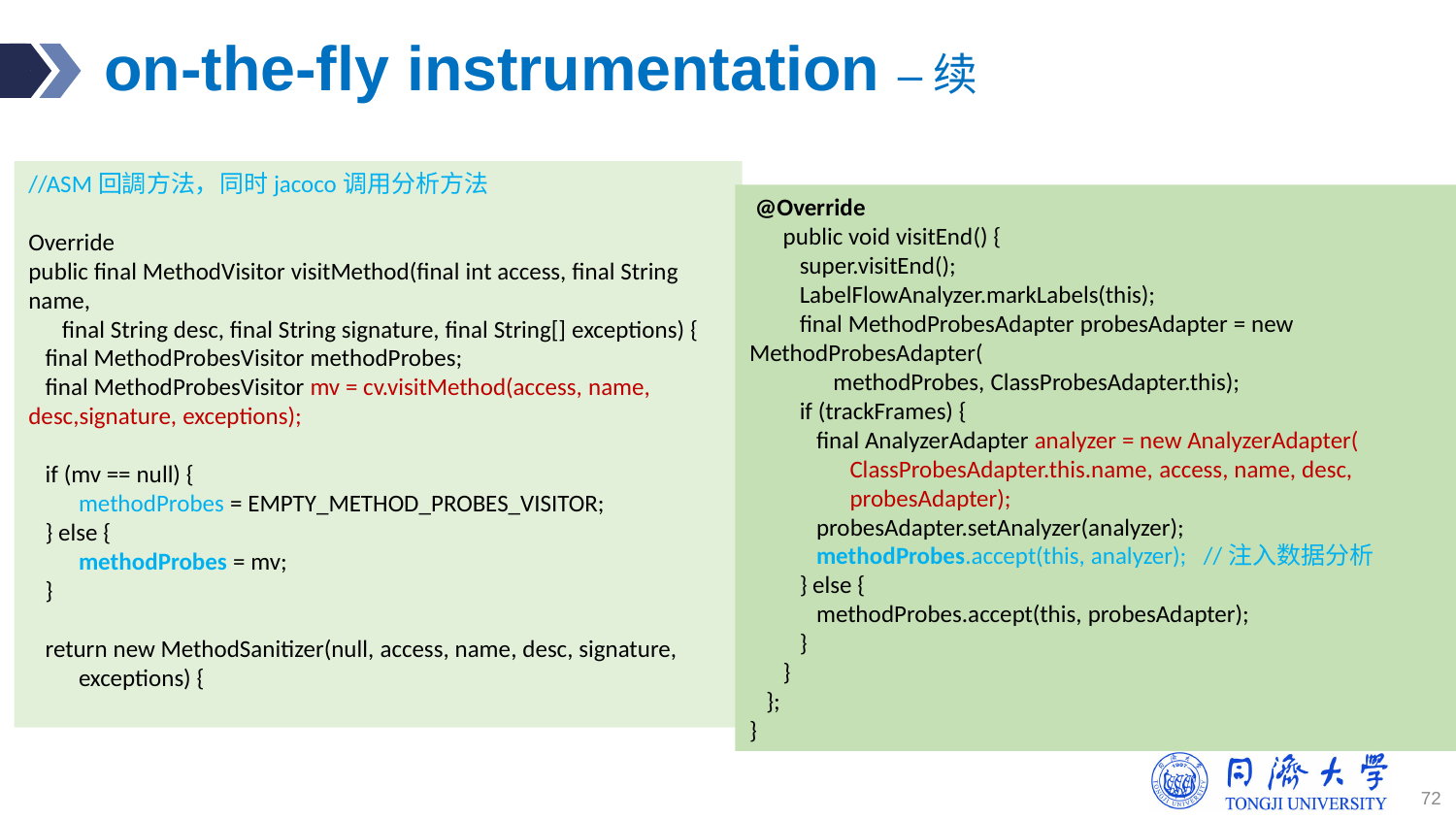

# on-the-fly instrumentation –续
//ASM回調方法，同时jacoco调用分析方法

Override
public final MethodVisitor visitMethod(final int access, final String name,
      final String desc, final String signature, final String[] exceptions) {
   final MethodProbesVisitor methodProbes;
   final MethodProbesVisitor mv = cv.visitMethod(access, name, desc,signature, exceptions);

   if (mv == null) {
         methodProbes = EMPTY_METHOD_PROBES_VISITOR;
   } else {
         methodProbes = mv;
   }

   return new MethodSanitizer(null, access, name, desc, signature,
         exceptions) {

 @Override
      public void visitEnd() {
         super.visitEnd();
         LabelFlowAnalyzer.markLabels(this);
         final MethodProbesAdapter probesAdapter = new MethodProbesAdapter(
               methodProbes, ClassProbesAdapter.this);
         if (trackFrames) {
            final AnalyzerAdapter analyzer = new AnalyzerAdapter(
                  ClassProbesAdapter.this.name, access, name, desc,
                  probesAdapter);
            probesAdapter.setAnalyzer(analyzer);
            methodProbes.accept(this, analyzer);   //注入数据分析
         } else {
            methodProbes.accept(this, probesAdapter);
         }
      }
   };
}
72